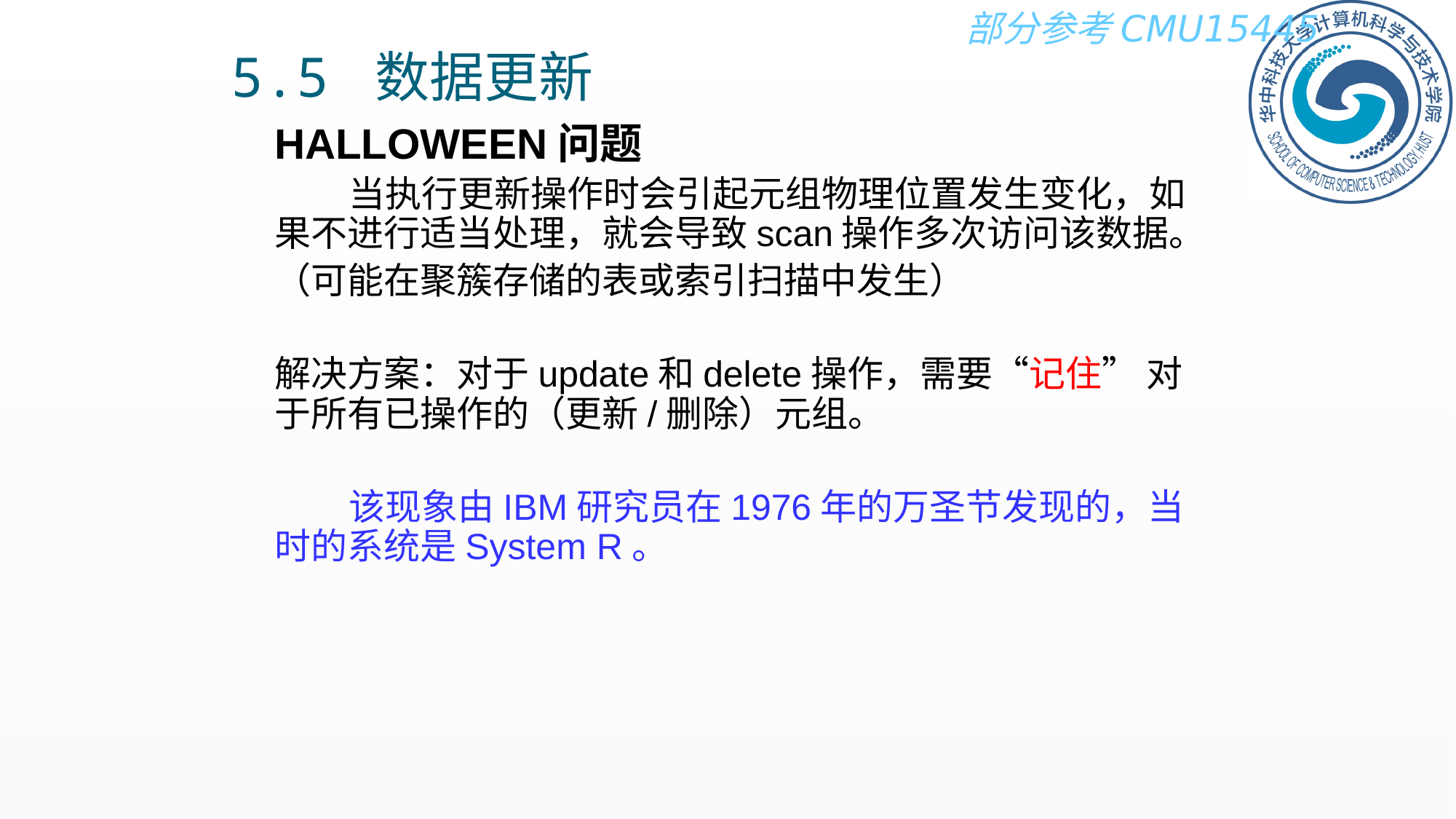

5.5 数据更新
HALLOWEEN问题
        当执行更新操作时会引起元组物理位置发生变化，如果不进行适当处理，就会导致scan操作多次访问该数据。
（可能在聚簇存储的表或索引扫描中发生）

解决方案：对于update和delete操作，需要“记住” 对于所有已操作的（更新/删除）元组。

        该现象由IBM研究员在1976年的万圣节发现的，当时的系统是System R。
173